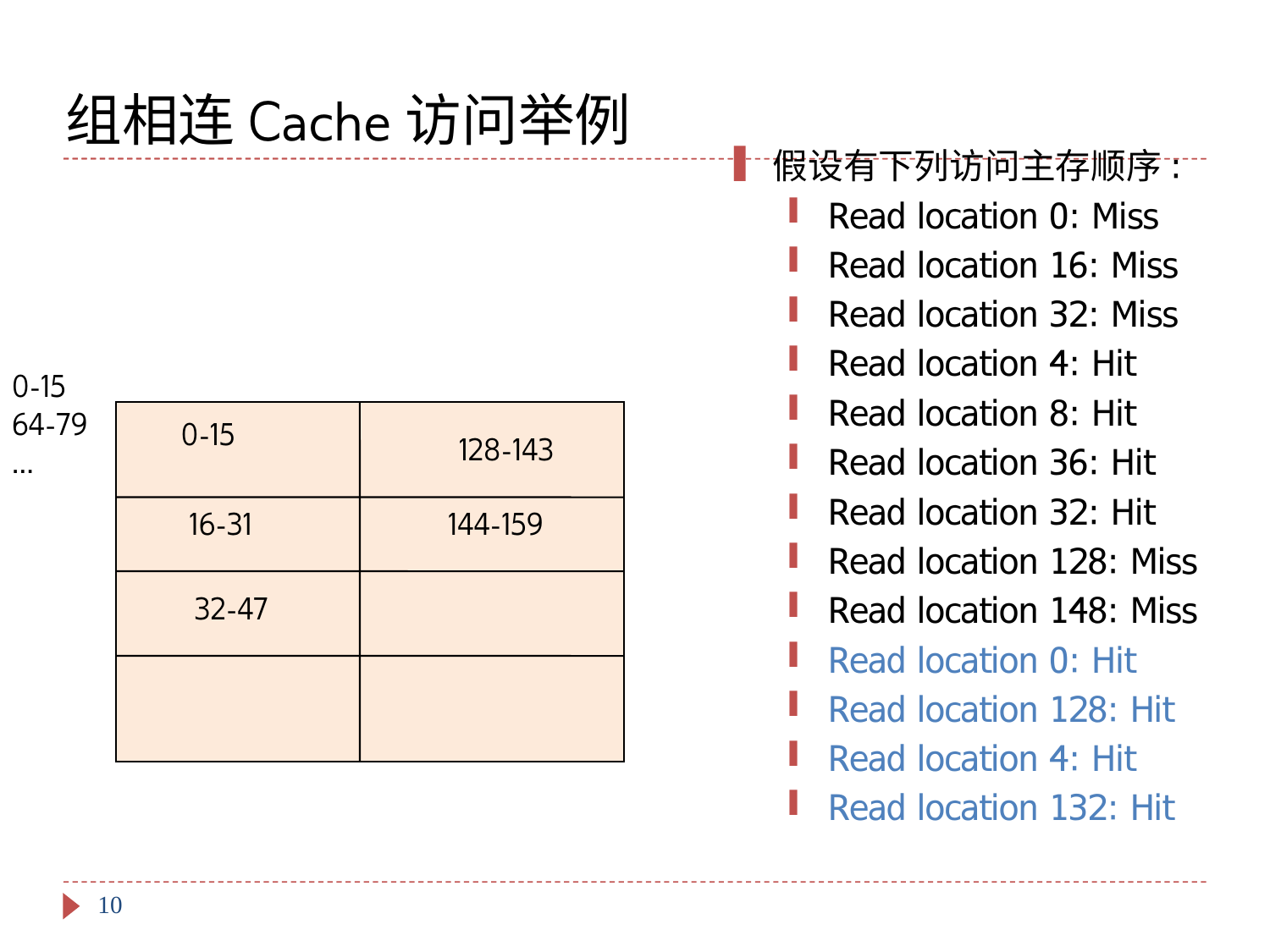

# 组相连Cache访问举例
假设有下列访问主存顺序:
Read location 0: Miss
Read location 16: Miss
Read location 32: Miss
Read location 4: Hit
Read location 8: Hit
Read location 36: Hit
Read location 32: Hit
Read location 128: Miss
Read location 148: Miss
Read location 0: Hit
Read location 128: Hit
Read location 4: Hit
Read location 132: Hit
0-15
64-79
…

0-15
128-143
16-31
144-159
32-47
10